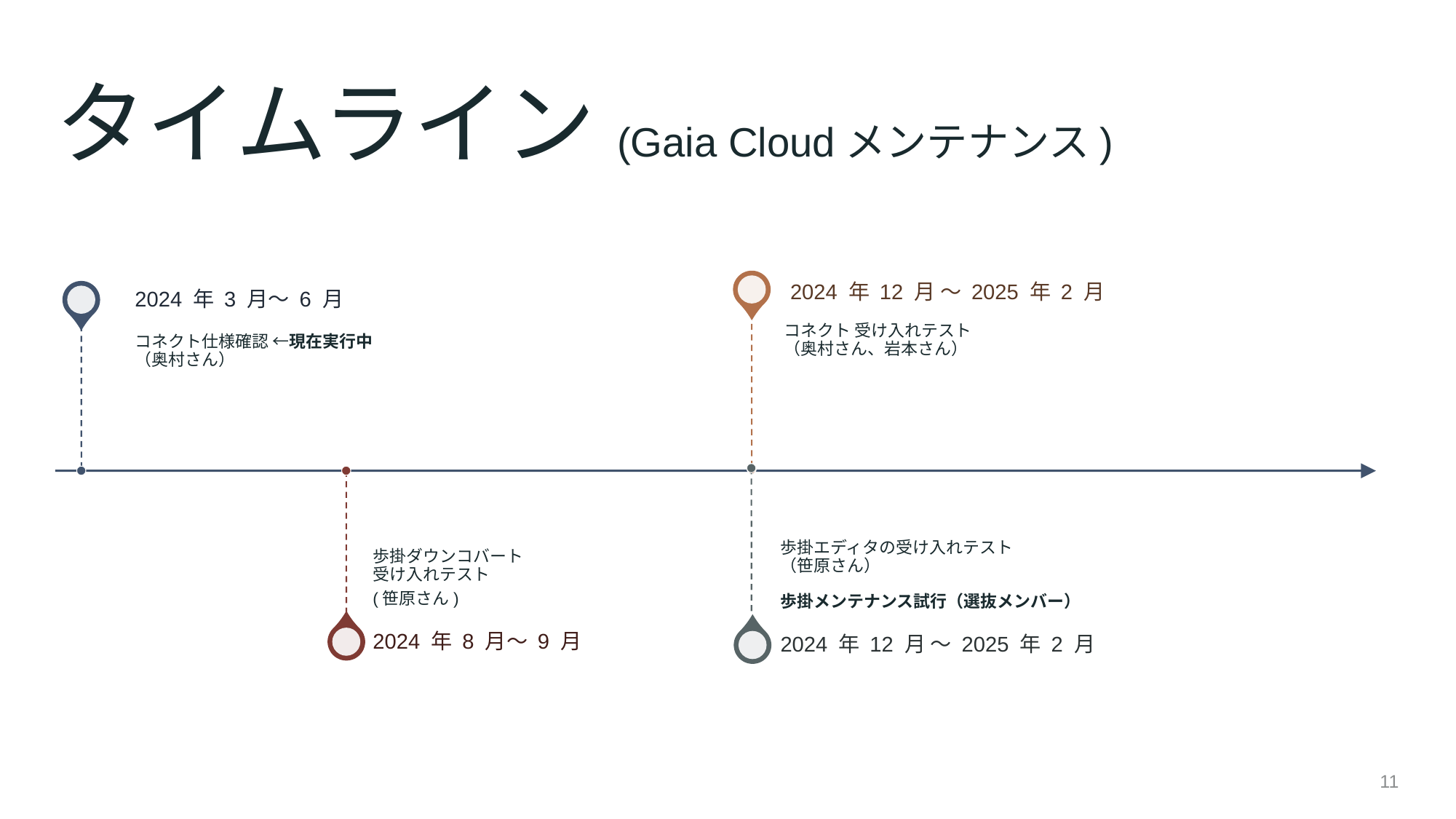

# タイムライン(Gaia Cloudメンテナンス)
コネクト仕様確認 ←現在実行中
（奥村さん）
2024 年 3 月～ 6 月
歩掛ダウンコバート
受け入れテスト
(笹原さん)
2024 年 8 月～ 9 月
コネクト 受け入れテスト
（奥村さん、岩本さん）
 2024 年 12 月 ～ 2025 年 2 月
歩掛エディタの受け入れテスト
（笹原さん）
歩掛メンテナンス試行（選抜メンバー）
2024 年 12 月 ～ 2025 年 2 月
11